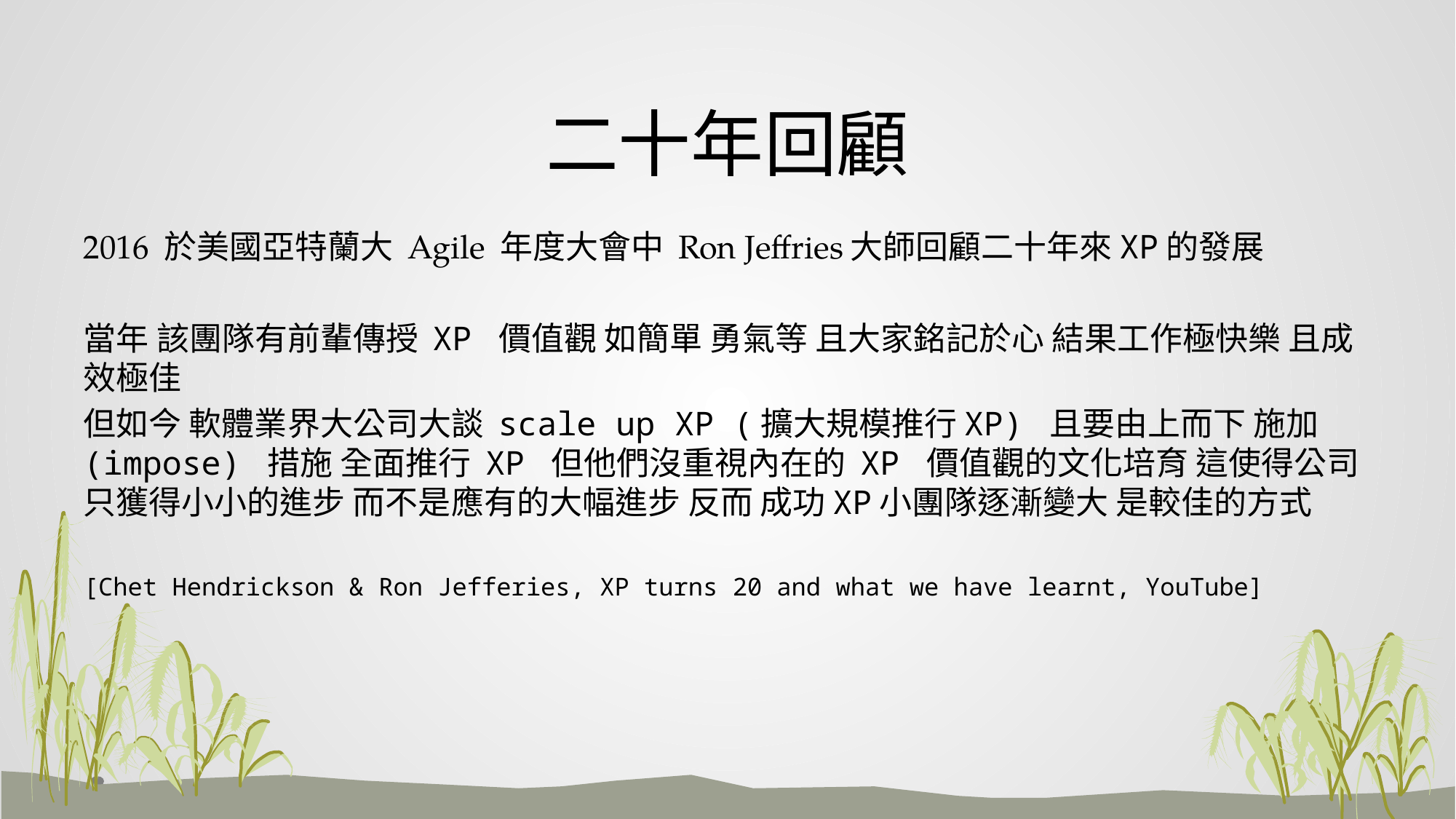

# 二十年回顧
2016 於美國亞特蘭大 Agile 年度大會中 Ron Jeffries大師回顧二十年來XP的發展

當年 該團隊有前輩傳授 XP 價值觀 如簡單 勇氣等 且大家銘記於心 結果工作極快樂 且成效極佳
但如今 軟體業界大公司大談 scale up XP (擴大規模推行XP) 且要由上而下 施加 (impose) 措施 全面推行 XP 但他們沒重視內在的 XP 價值觀的文化培育 這使得公司只獲得小小的進步 而不是應有的大幅進步 反而 成功XP小團隊逐漸變大 是較佳的方式

[Chet Hendrickson & Ron Jefferies, XP turns 20 and what we have learnt, YouTube]